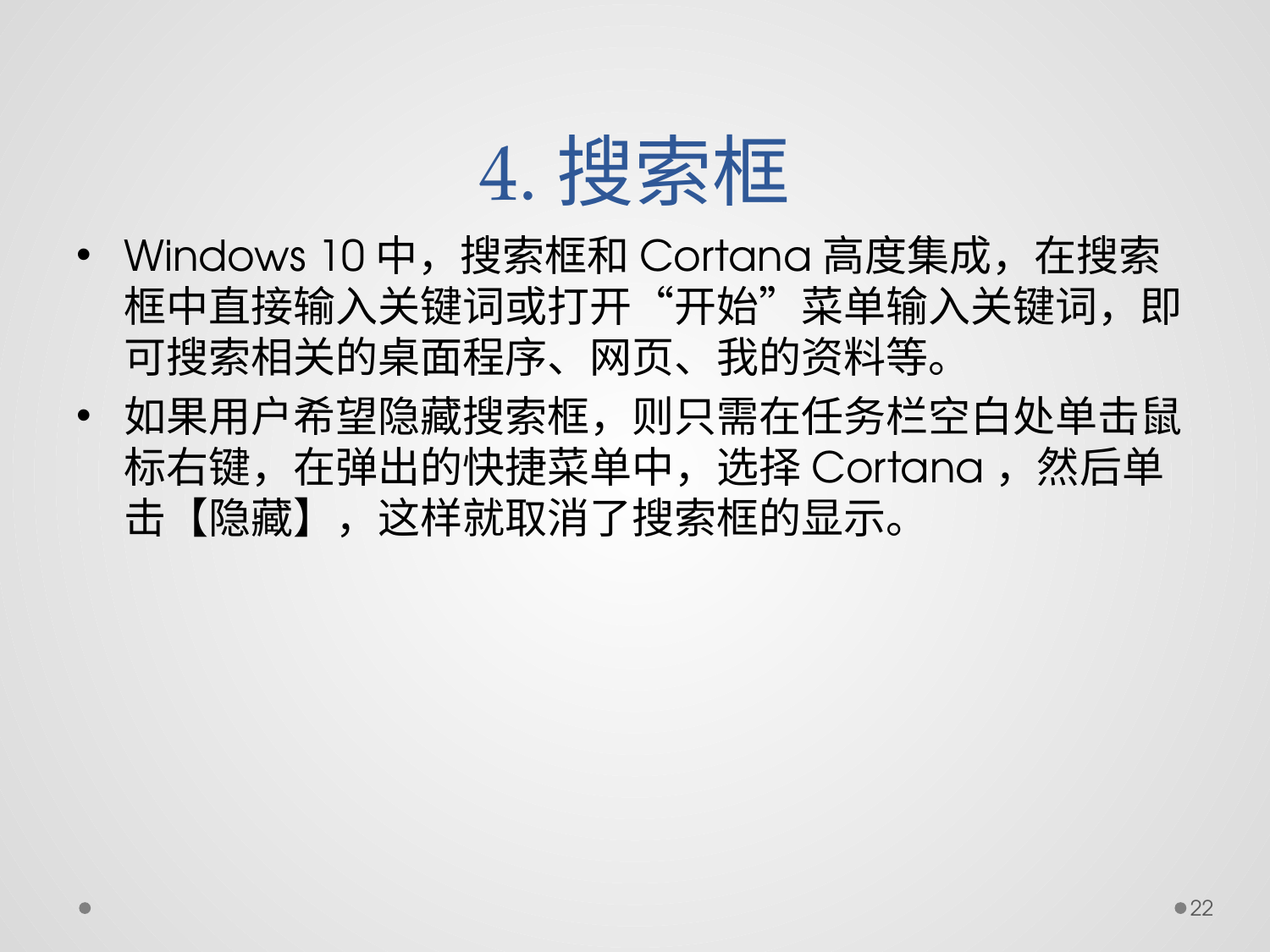

# 4.搜索框
Windows 10中，搜索框和Cortana高度集成，在搜索框中直接输入关键词或打开“开始”菜单输入关键词，即可搜索相关的桌面程序、网页、我的资料等。
如果用户希望隐藏搜索框，则只需在任务栏空白处单击鼠标右键，在弹出的快捷菜单中，选择Cortana，然后单击【隐藏】，这样就取消了搜索框的显示。
22